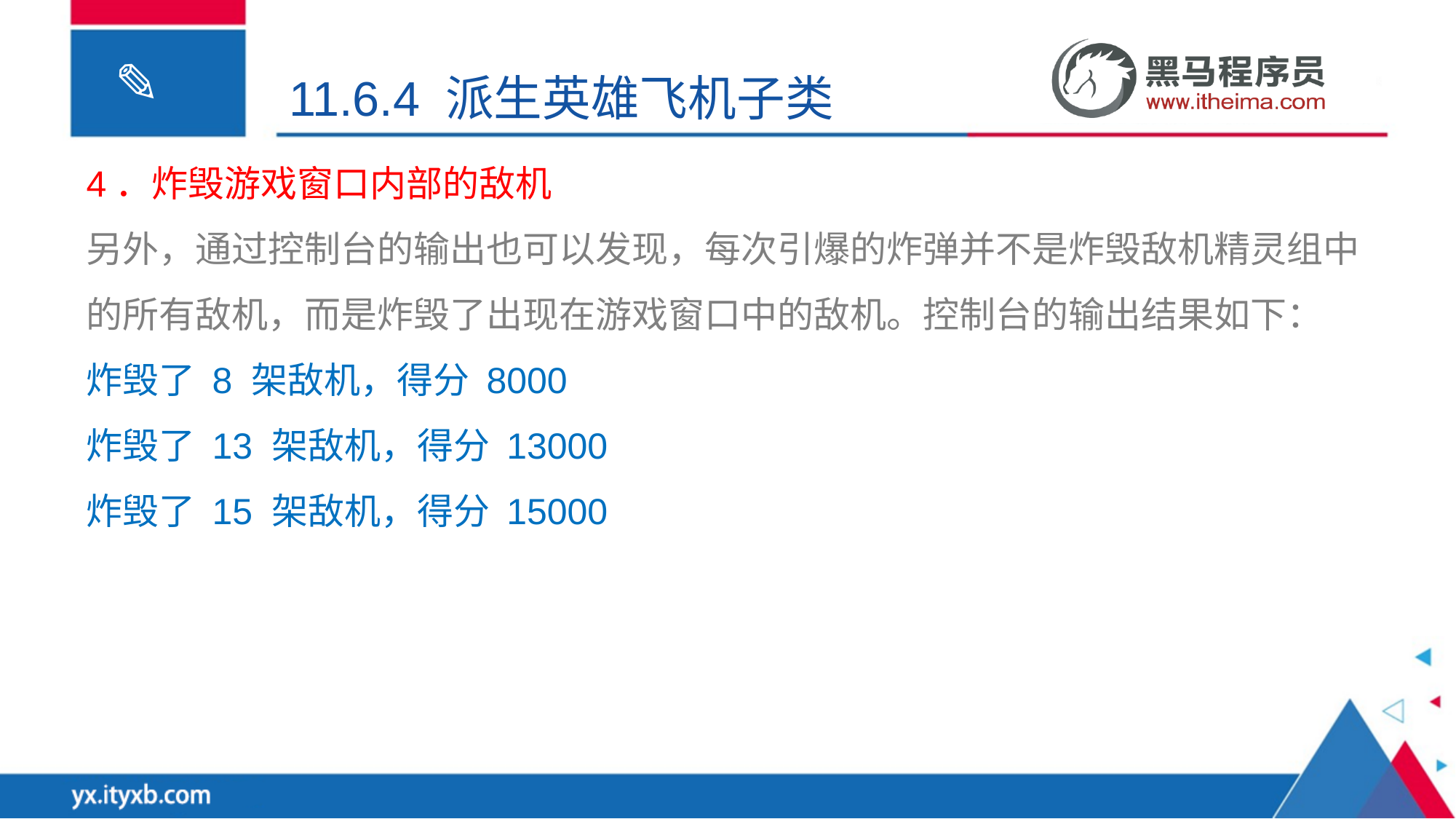

11.6.4 派生英雄飞机子类
4．炸毁游戏窗口内部的敌机
另外，通过控制台的输出也可以发现，每次引爆的炸弹并不是炸毁敌机精灵组中的所有敌机，而是炸毁了出现在游戏窗口中的敌机。控制台的输出结果如下：
炸毁了 8 架敌机，得分 8000
炸毁了 13 架敌机，得分 13000
炸毁了 15 架敌机，得分 15000